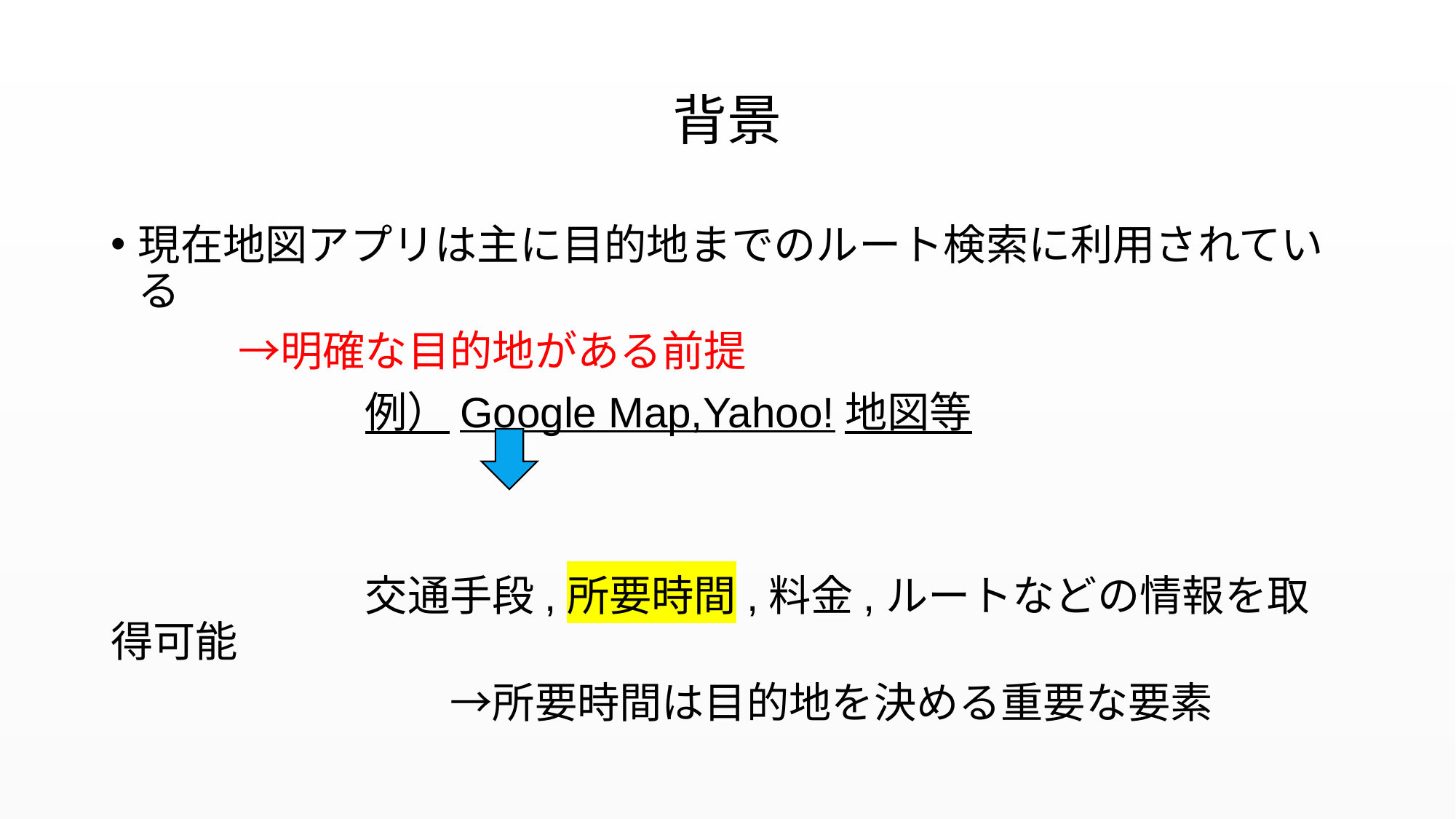

# 背景
現在地図アプリは主に目的地までのルート検索に利用されている
　　　→明確な目的地がある前提
　　　　　　例）Google Map,Yahoo!地図等

　　　　　　交通手段,所要時間,料金,ルートなどの情報を取得可能
　　　　　　　　→所要時間は目的地を決める重要な要素